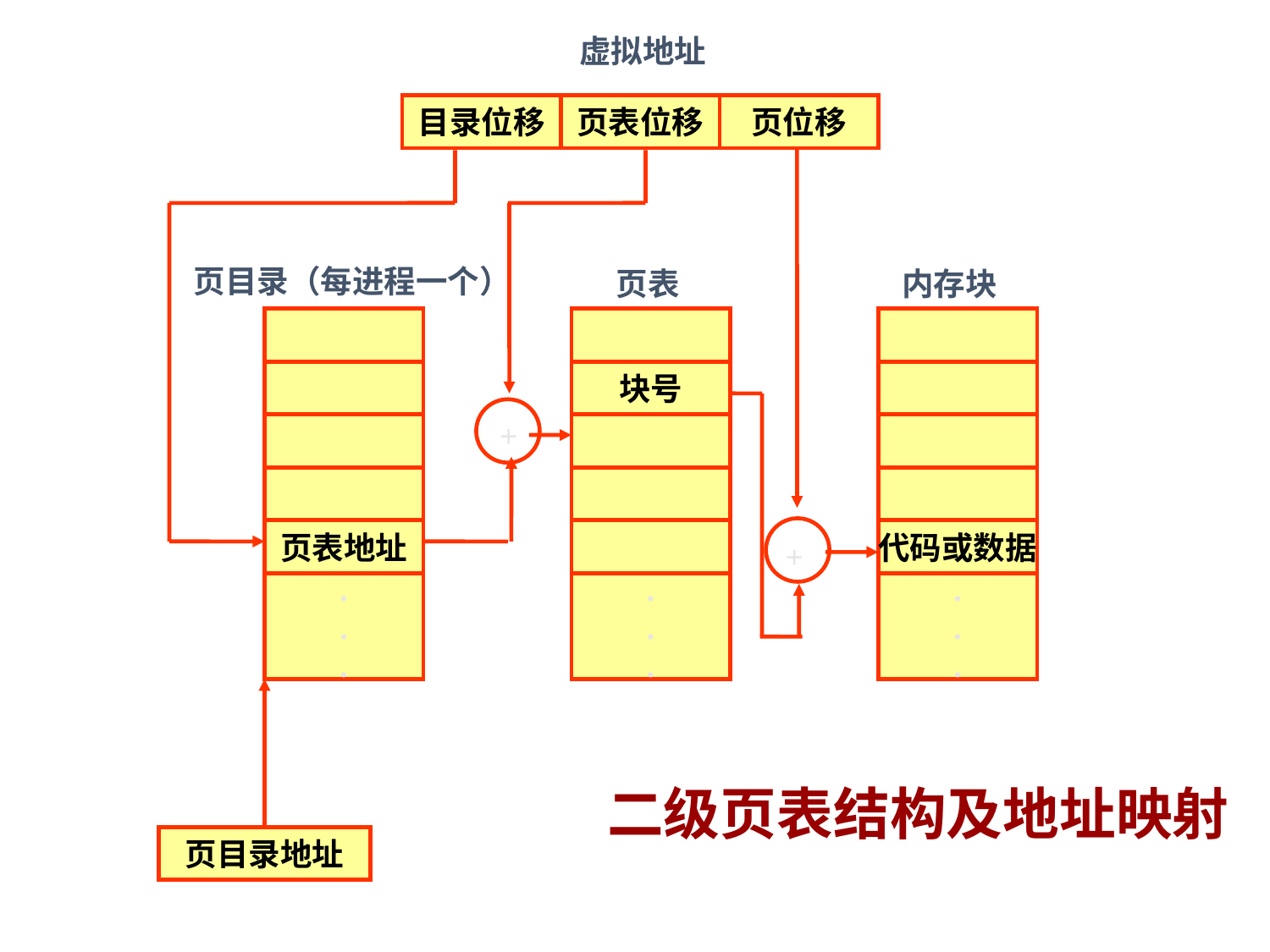

虚拟地址
目录位移
页表位移
页位移

页目录（每进程一个）
页表
内存块

块号

+

页表地址

代码或数据
+

.
.
.
.
.
.
.
.
.

页目录地址
二级页表结构及地址映射